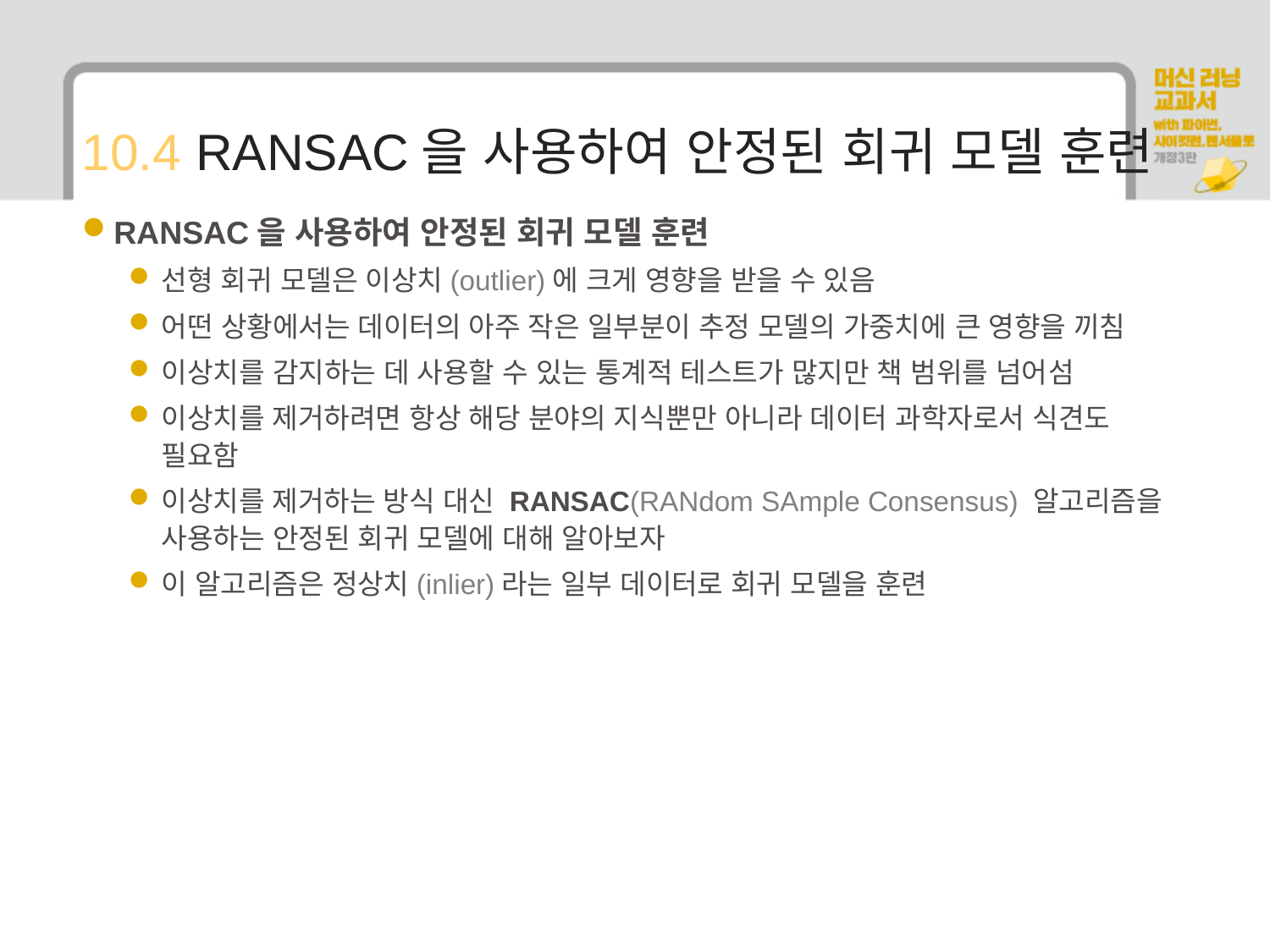

# 10.4 RANSAC을 사용하여 안정된 회귀 모델 훈련
RANSAC을 사용하여 안정된 회귀 모델 훈련
선형 회귀 모델은 이상치(outlier)에 크게 영향을 받을 수 있음
어떤 상황에서는 데이터의 아주 작은 일부분이 추정 모델의 가중치에 큰 영향을 끼침
이상치를 감지하는 데 사용할 수 있는 통계적 테스트가 많지만 책 범위를 넘어섬
이상치를 제거하려면 항상 해당 분야의 지식뿐만 아니라 데이터 과학자로서 식견도 필요함
이상치를 제거하는 방식 대신 RANSAC(RANdom SAmple Consensus) 알고리즘을 사용하는 안정된 회귀 모델에 대해 알아보자
이 알고리즘은 정상치(inlier)라는 일부 데이터로 회귀 모델을 훈련